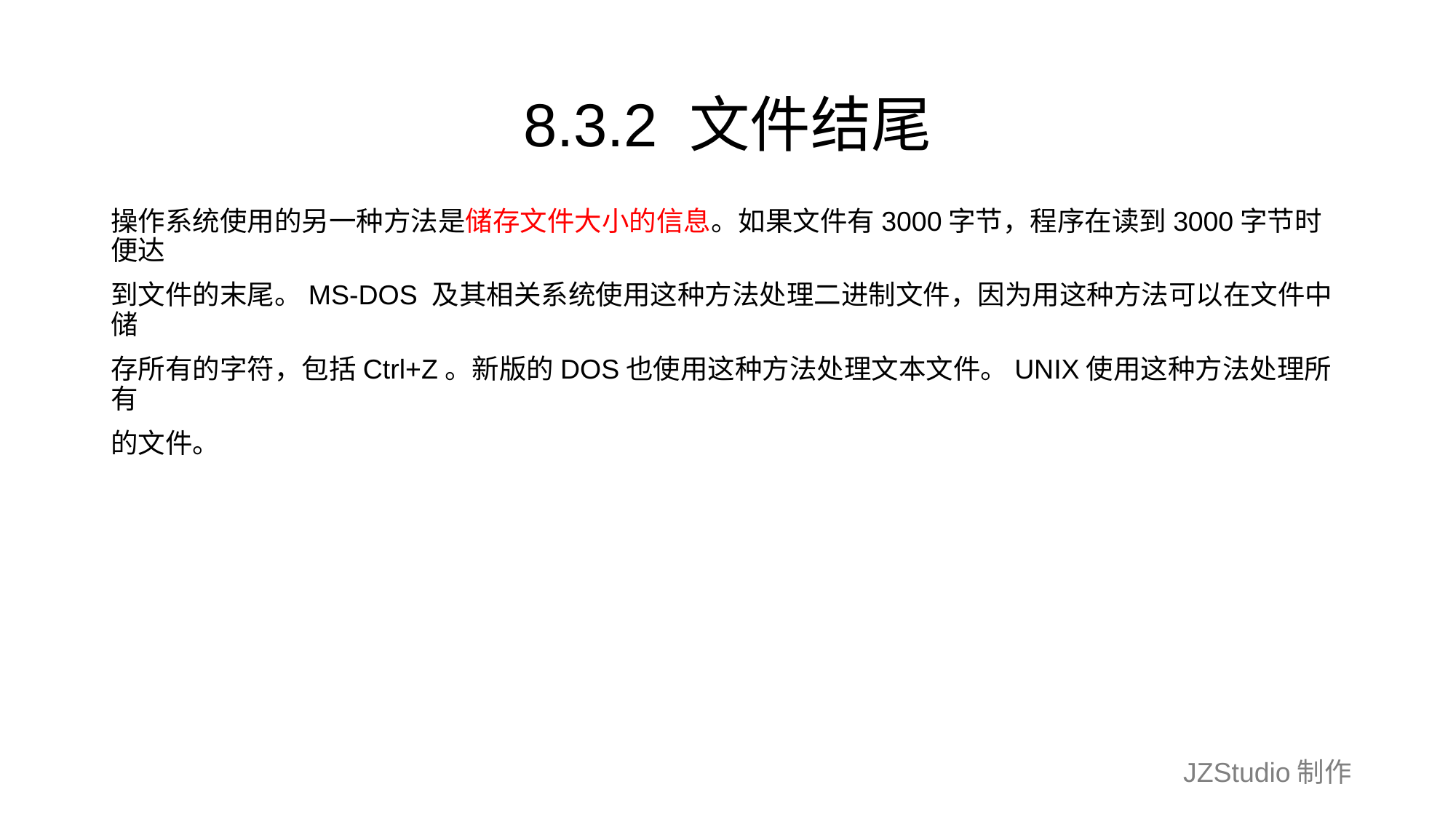

# 8.3.2 文件结尾
操作系统使用的另一种方法是储存文件大小的信息。如果文件有3000字节，程序在读到3000字节时便达
到文件的末尾。MS-DOS 及其相关系统使用这种方法处理二进制文件，因为用这种方法可以在文件中储
存所有的字符，包括Ctrl+Z。新版的DOS也使用这种方法处理文本文件。UNIX使用这种方法处理所有
的文件。